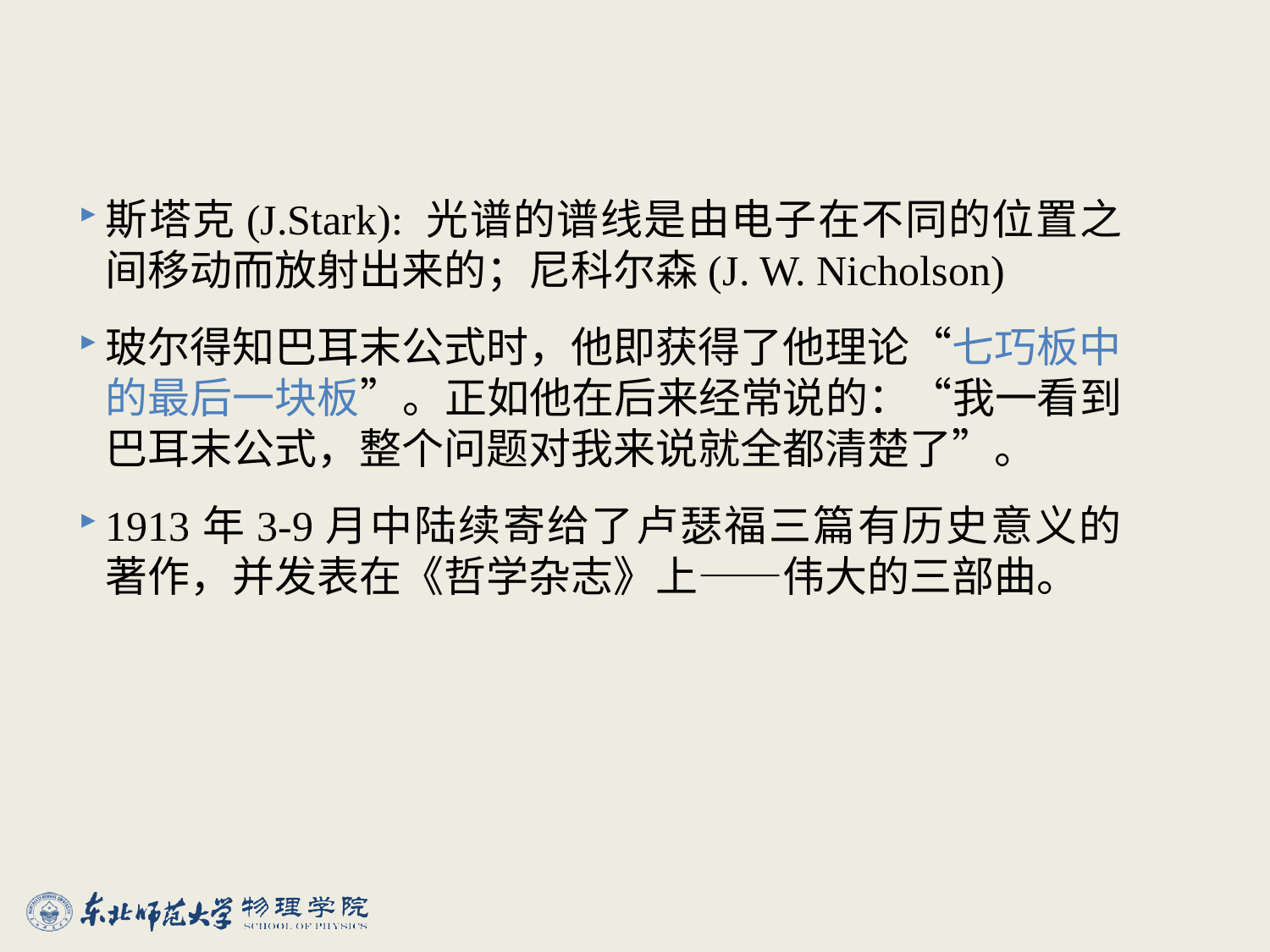

斯塔克(J.Stark): 光谱的谱线是由电子在不同的位置之间移动而放射出来的；尼科尔森(J. W. Nicholson)
玻尔得知巴耳末公式时，他即获得了他理论“七巧板中的最后一块板”。正如他在后来经常说的：“我一看到巴耳末公式，整个问题对我来说就全都清楚了”。
1913年3-9月中陆续寄给了卢瑟福三篇有历史意义的著作，并发表在《哲学杂志》上——伟大的三部曲。